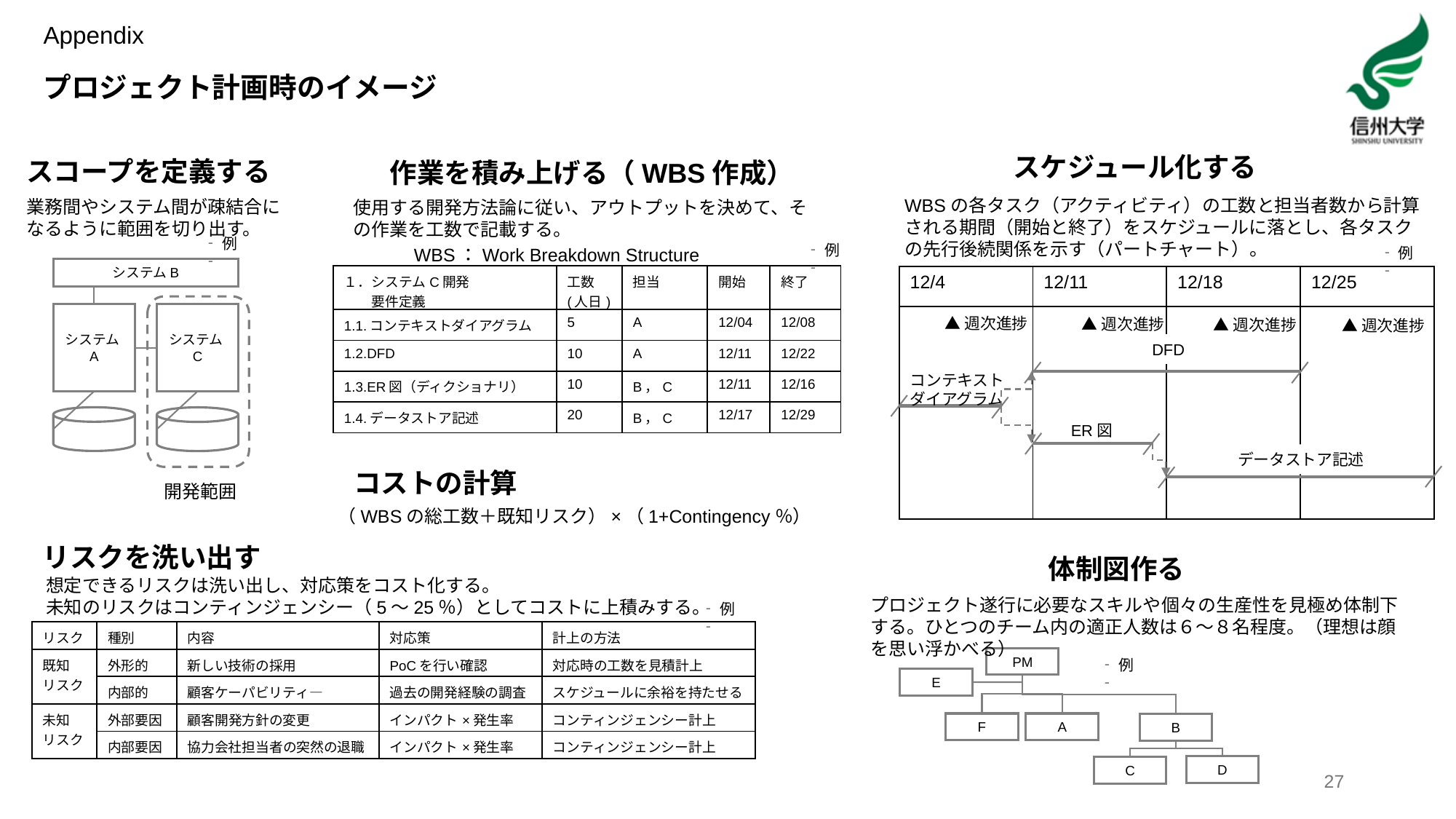

Appendix
# プロジェクト計画時のイメージ
スケジュール化する
スコープを定義する
作業を積み上げる（WBS作成）
WBSの各タスク（アクティビティ）の工数と担当者数から計算される期間（開始と終了）をスケジュールに落とし、各タスクの先行後続関係を示す（パートチャート）。
業務間やシステム間が疎結合になるように範囲を切り出す。
使用する開発方法論に従い、アウトプットを決めて、その作業を工数で記載する。
‐例‐
‐例‐
WBS：Work Breakdown Structure
‐例‐
システムB
| １．システムC開発 　　要件定義 | 工数 (人日) | 担当 | 開始 | 終了 |
| --- | --- | --- | --- | --- |
| 1.1.コンテキストダイアグラム | 5 | A | 12/04 | 12/08 |
| 1.2.DFD | 10 | A | 12/11 | 12/22 |
| 1.3.ER図（ディクショナリ） | 10 | B，C | 12/11 | 12/16 |
| 1.4.データストア記述 | 20 | B，C | 12/17 | 12/29 |
| 12/4 | 12/11 | 12/18 | 12/25 |
| --- | --- | --- | --- |
|  |  |  |  |

システムC
システムA
▲週次進捗
▲週次進捗
▲週次進捗
▲週次進捗
DFD
コンテキスト
ダイアグラム

ER図
データストア記述
コストの計算
開発範囲
（WBSの総工数＋既知リスク）×（1+Contingency％）
リスクを洗い出す
体制図作る
想定できるリスクは洗い出し、対応策をコスト化する。
未知のリスクはコンティンジェンシー（5～25％）としてコストに上積みする。
プロジェクト遂行に必要なスキルや個々の生産性を見極め体制下する。ひとつのチーム内の適正人数は６～８名程度。（理想は顔を思い浮かべる）
‐例‐
| リスク | 種別 | 内容 | 対応策 | 計上の方法 |
| --- | --- | --- | --- | --- |
| 既知 リスク | 外形的 | 新しい技術の採用 | PoCを行い確認 | 対応時の工数を見積計上 |
|  | 内部的 | 顧客ケーパビリティ― | 過去の開発経験の調査 | スケジュールに余裕を持たせる |
| 未知 リスク | 外部要因 | 顧客開発方針の変更 | インパクト×発生率 | コンティンジェンシー計上 |
|  | 内部要因 | 協力会社担当者の突然の退職 | インパクト×発生率 | コンティンジェンシー計上 |
PM
‐例‐
E
F
A
B
D
C
27